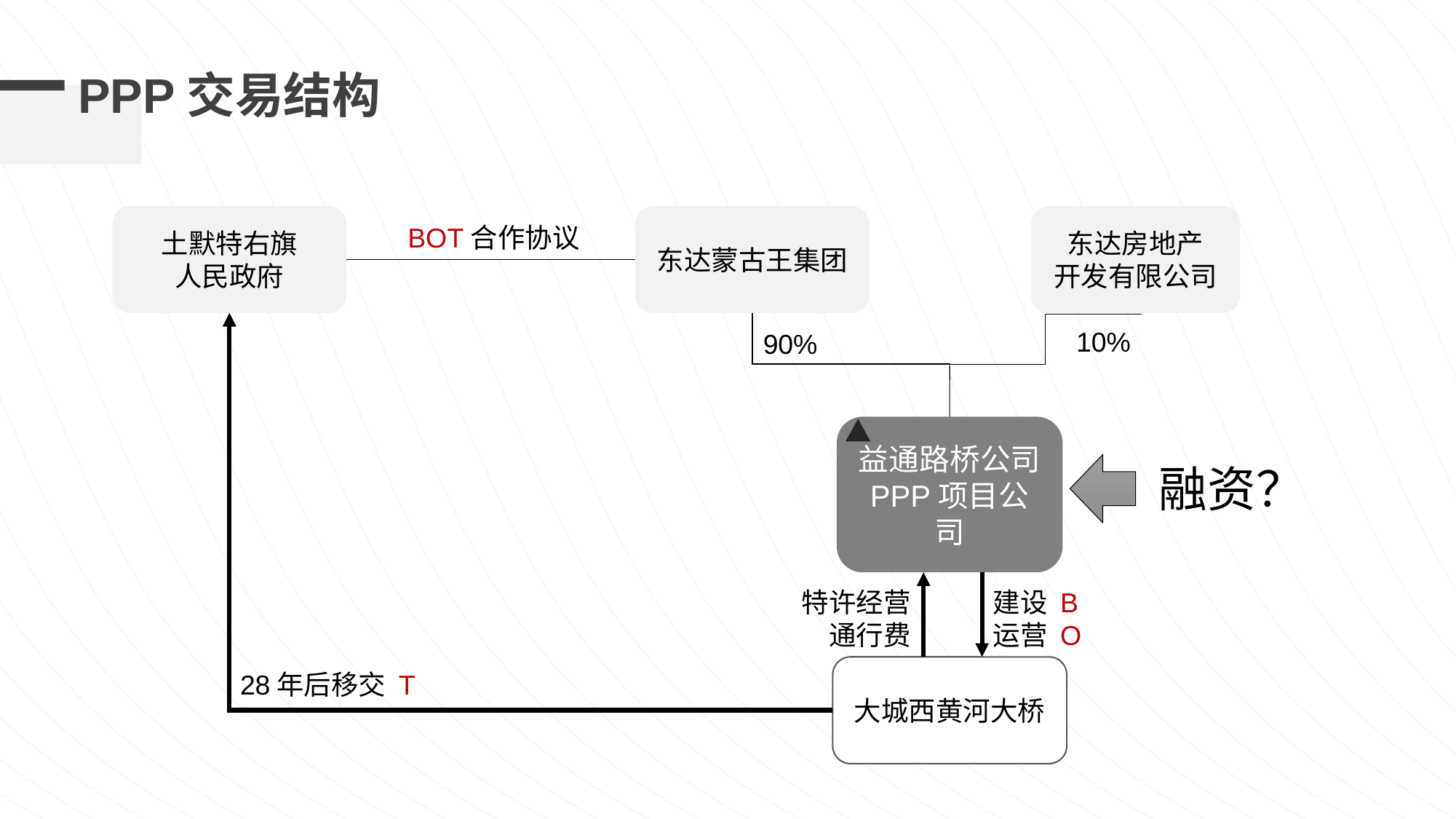

PPP交易结构
土默特右旗
人民政府
东达蒙古王集团
东达房地产
开发有限公司
BOT合作协议
10%
90%
益通路桥公司
PPP项目公司
特许经营通行费
建设 B
运营 O
大城西黄河大桥
28年后移交 T

融资？